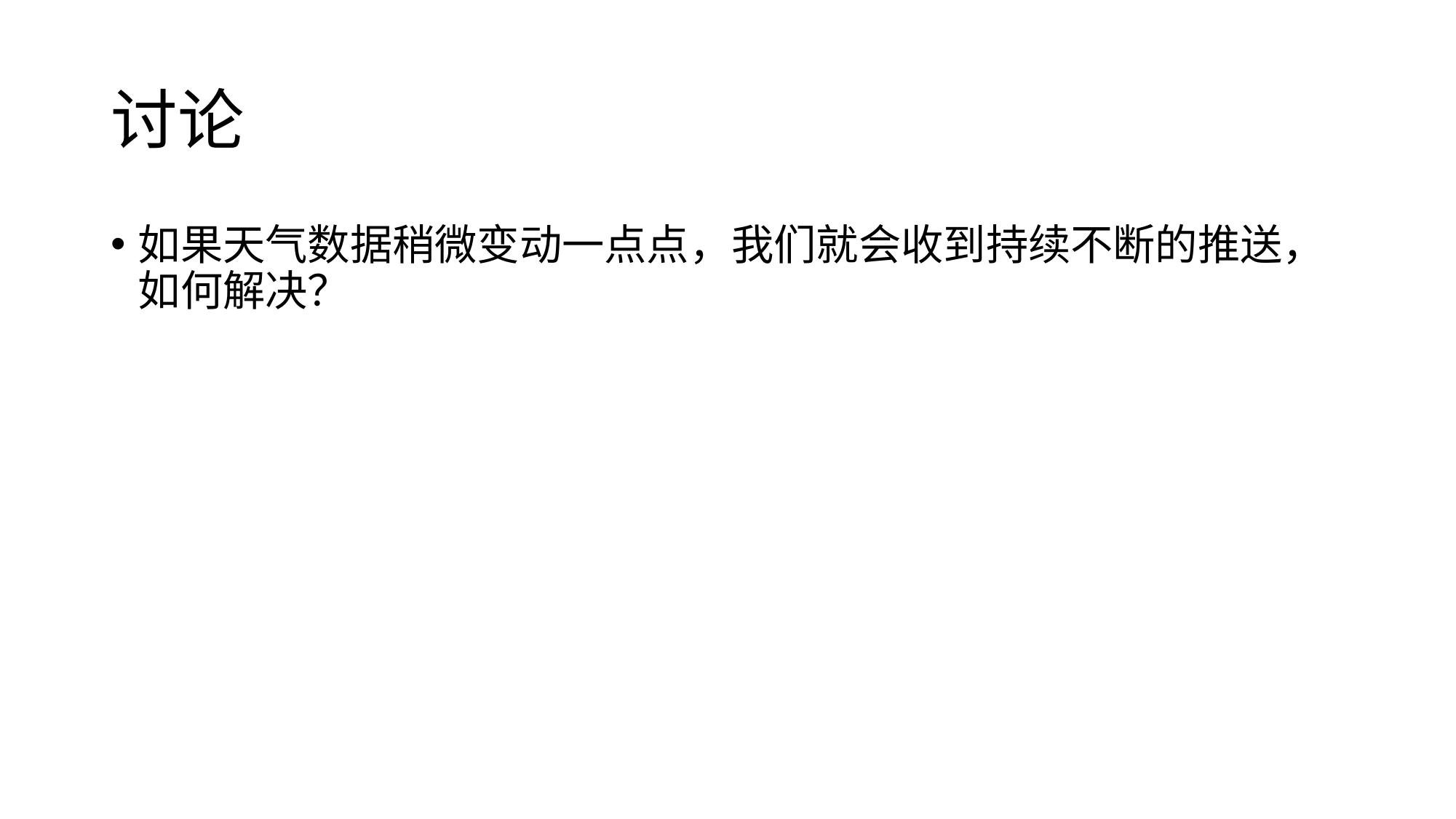

# 讨论
如果天气数据稍微变动一点点，我们就会收到持续不断的推送，如何解决？